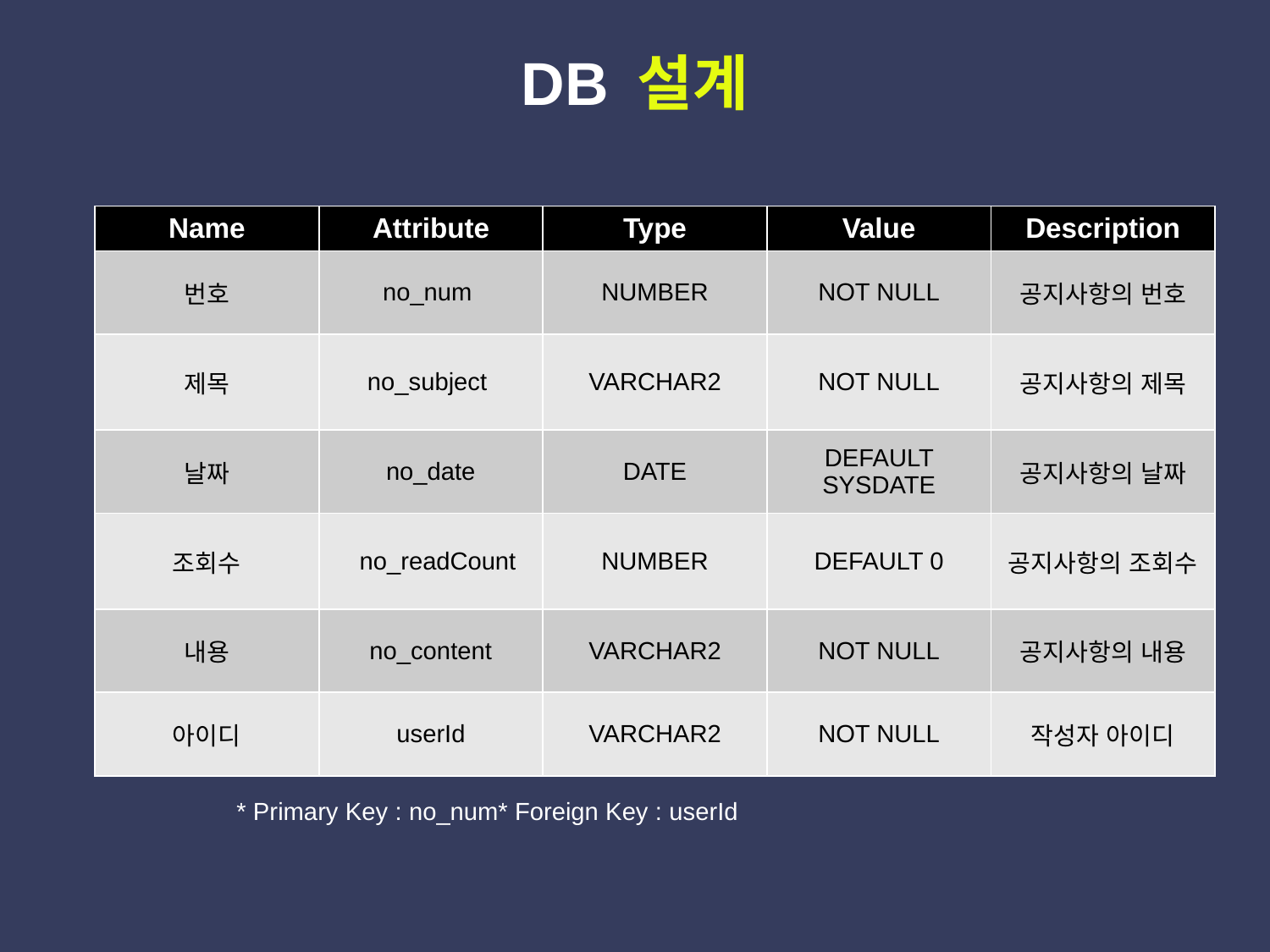

DB 설계
    Notice Table : 공지사항의 정보를 저장할 테이블
| Name | Attribute | Type | Value | Description |
| --- | --- | --- | --- | --- |
| 번호 | no\_num | NUMBER | NOT NULL | 공지사항의 번호 |
| 제목 | no\_subject | VARCHAR2 | NOT NULL | 공지사항의 제목 |
| 날짜 | no\_date | DATE | DEFAULT SYSDATE | 공지사항의 날짜 |
| 조회수 | no\_readCount | NUMBER | DEFAULT 0 | 공지사항의 조회수 |
| 내용 | no\_content | VARCHAR2 | NOT NULL | 공지사항의 내용 |
| 아이디 | userId | VARCHAR2 | NOT NULL | 작성자 아이디 |
* Primary Key : no_num* Foreign Key : userId